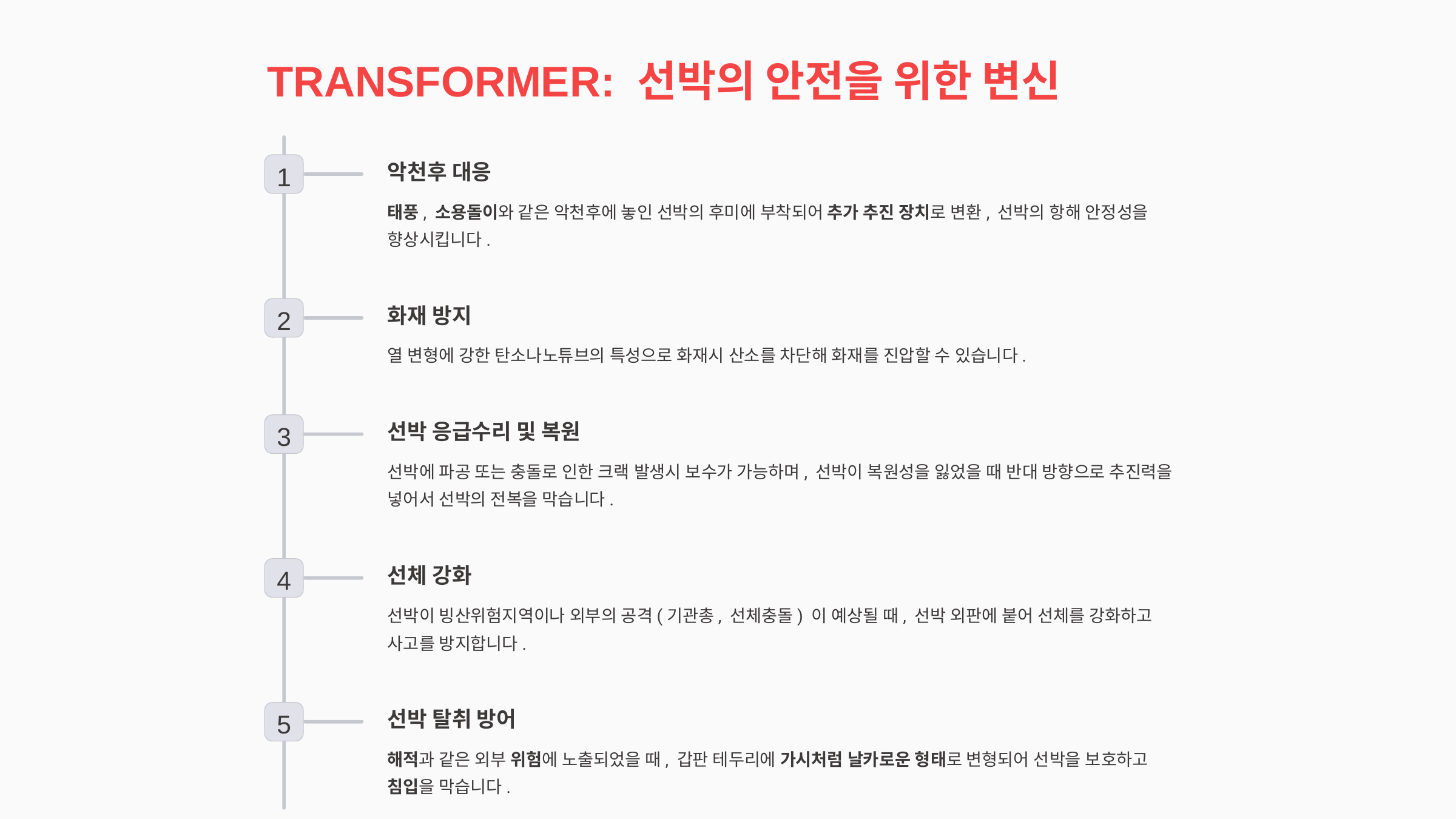

TRANSFORMER: 선박의 안전을 위한 변신

악천후 대응

1

태풍, 소용돌이와 같은 악천후에 놓인 선박의 후미에 부착되어 추가 추진 장치로 변환, 선박의 항해 안정성을 향상시킵니다.
화재 방지

2

열 변형에 강한 탄소나노튜브의 특성으로 화재시 산소를 차단해 화재를 진압할 수 있습니다.
선박 응급수리 및 복원

3

선박에 파공 또는 충돌로 인한 크랙 발생시 보수가 가능하며, 선박이 복원성을 잃었을 때 반대 방향으로 추진력을 넣어서 선박의 전복을 막습니다.
선체 강화

4

선박이 빙산위험지역이나 외부의 공격(기관총, 선체충돌) 이 예상될 때, 선박 외판에 붙어 선체를 강화하고 사고를 방지합니다.
선박 탈취 방어

5

해적과 같은 외부 위험에 노출되었을 때, 갑판 테두리에 가시처럼 날카로운 형태로 변형되어 선박을 보호하고 침입을 막습니다.